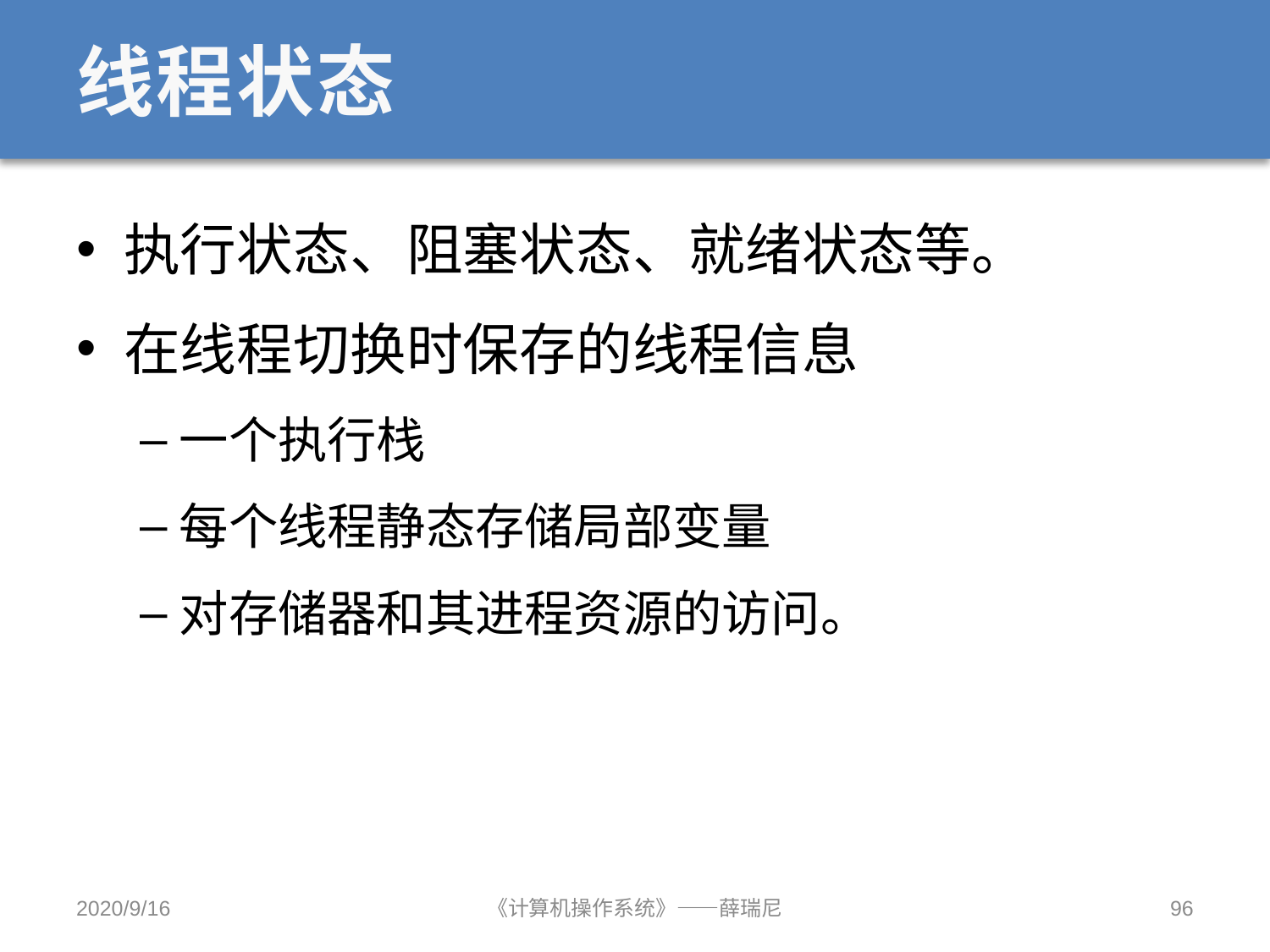

# 线程状态
执行状态、阻塞状态、就绪状态等。
在线程切换时保存的线程信息
一个执行栈
每个线程静态存储局部变量
对存储器和其进程资源的访问。
2020/9/16
《计算机操作系统》——薛瑞尼
96